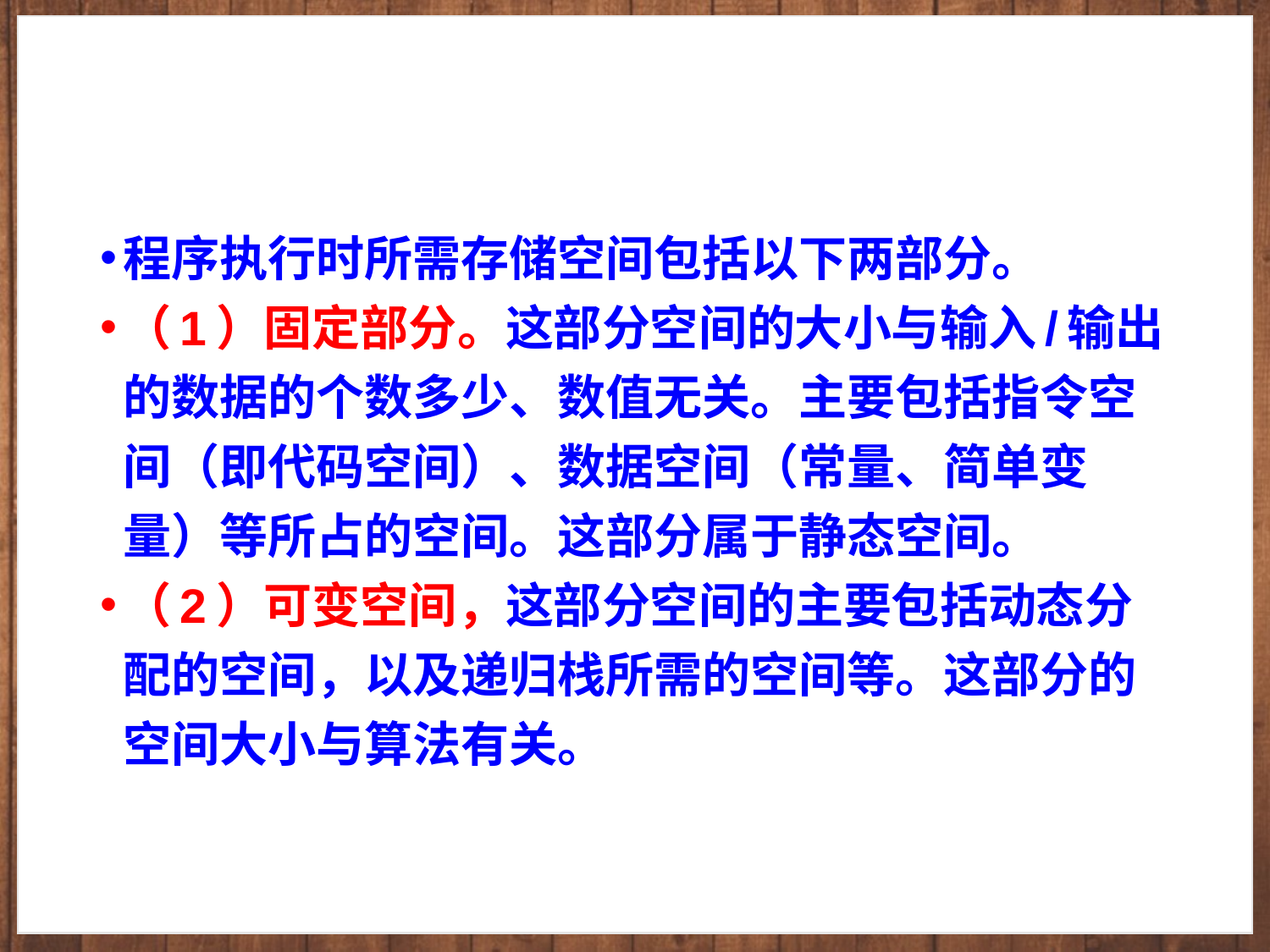

#
程序执行时所需存储空间包括以下两部分。
（1）固定部分。这部分空间的大小与输入/输出的数据的个数多少、数值无关。主要包括指令空间（即代码空间）、数据空间（常量、简单变量）等所占的空间。这部分属于静态空间。
（2）可变空间，这部分空间的主要包括动态分配的空间，以及递归栈所需的空间等。这部分的空间大小与算法有关。